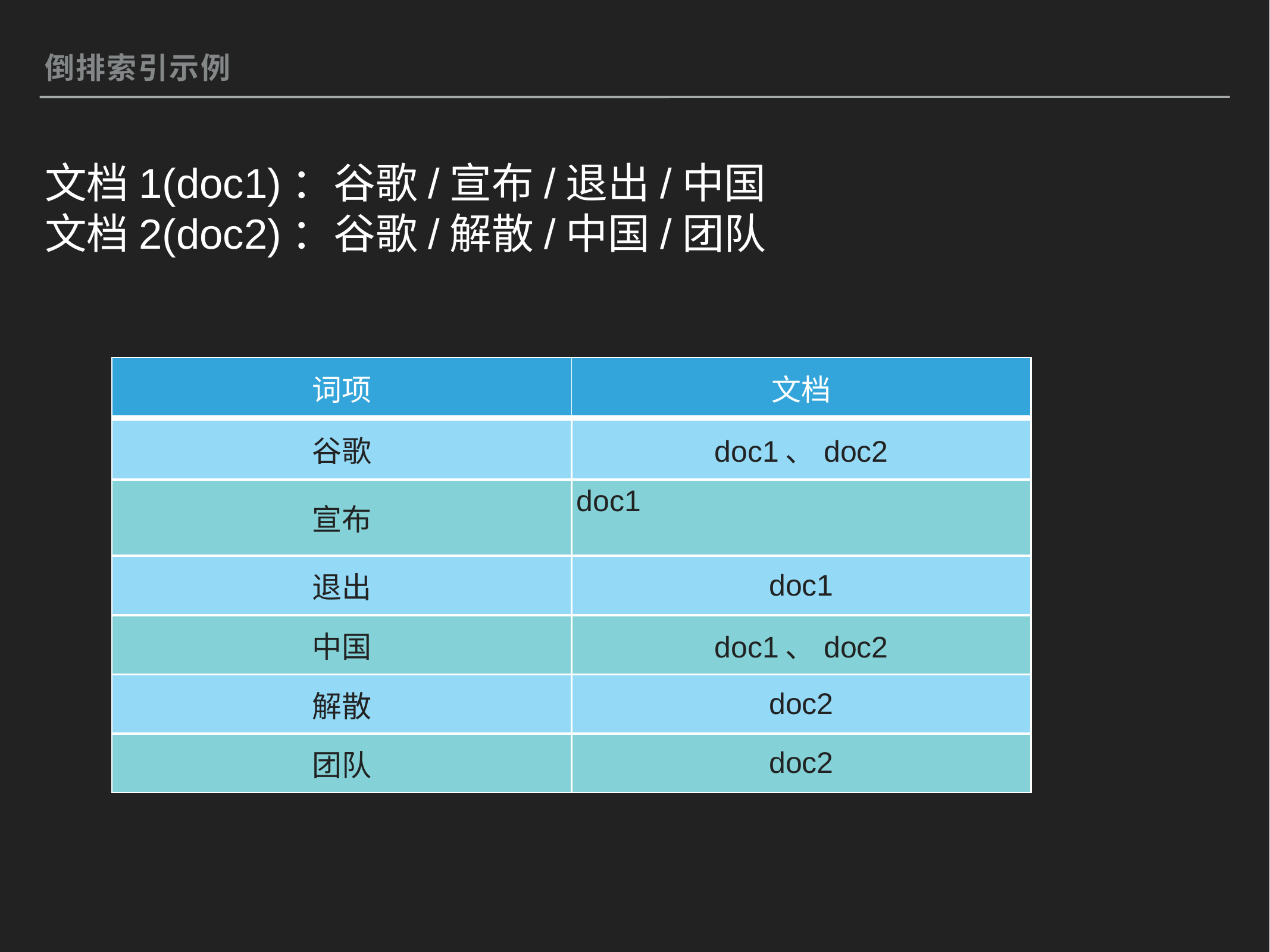

倒排索引示例
文档1(doc1)：谷歌/宣布/退出/中国
文档2(doc2)：谷歌/解散/中国/团队

| 词项 | 文档 |
| --- | --- |
| 谷歌 | doc1、doc2 |
| 宣布 | doc1 |
| 退出 | doc1 |
| 中国 | doc1、doc2 |
| 解散 | doc2 |
| 团队 | doc2 |